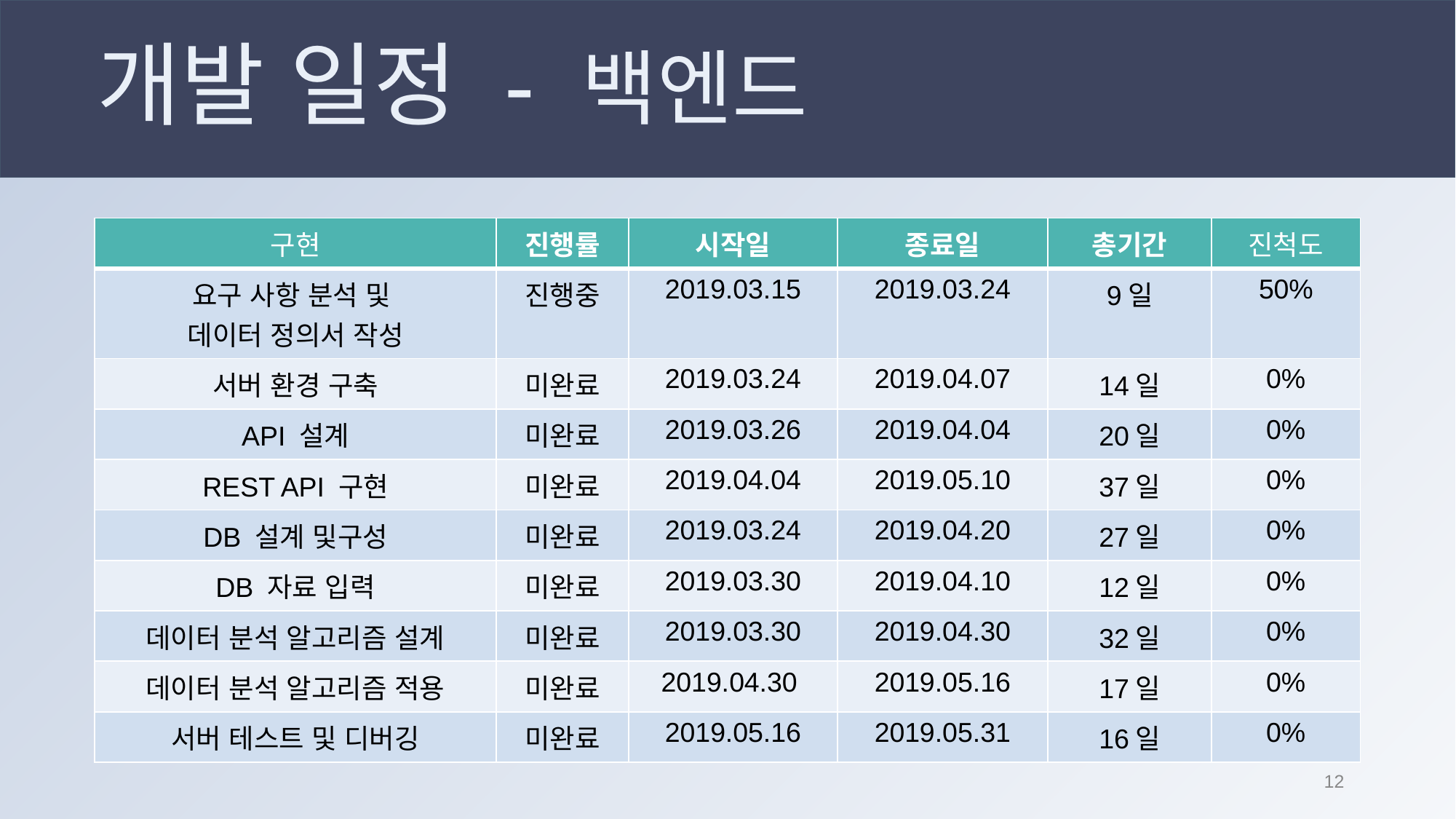

# 개발 일정 - 백엔드
| 구현 | 진행률 | 시작일 | 종료일 | 총기간 | 진척도 |
| --- | --- | --- | --- | --- | --- |
| 요구 사항 분석 및 데이터 정의서 작성 | 진행중 | 2019.03.15 | 2019.03.24 | 9일 | 50% |
| 서버 환경 구축 | 미완료 | 2019.03.24 | 2019.04.07 | 14일 | 0% |
| API 설계 | 미완료 | 2019.03.26 | 2019.04.04 | 20일 | 0% |
| REST API 구현 | 미완료 | 2019.04.04 | 2019.05.10 | 37일 | 0% |
| DB 설계 및구성 | 미완료 | 2019.03.24 | 2019.04.20 | 27일 | 0% |
| DB 자료 입력 | 미완료 | 2019.03.30 | 2019.04.10 | 12일 | 0% |
| 데이터 분석 알고리즘 설계 | 미완료 | 2019.03.30 | 2019.04.30 | 32일 | 0% |
| 데이터 분석 알고리즘 적용 | 미완료 | 2019.04.30 | 2019.05.16 | 17일 | 0% |
| 서버 테스트 및 디버깅 | 미완료 | 2019.05.16 | 2019.05.31 | 16일 | 0% |
12